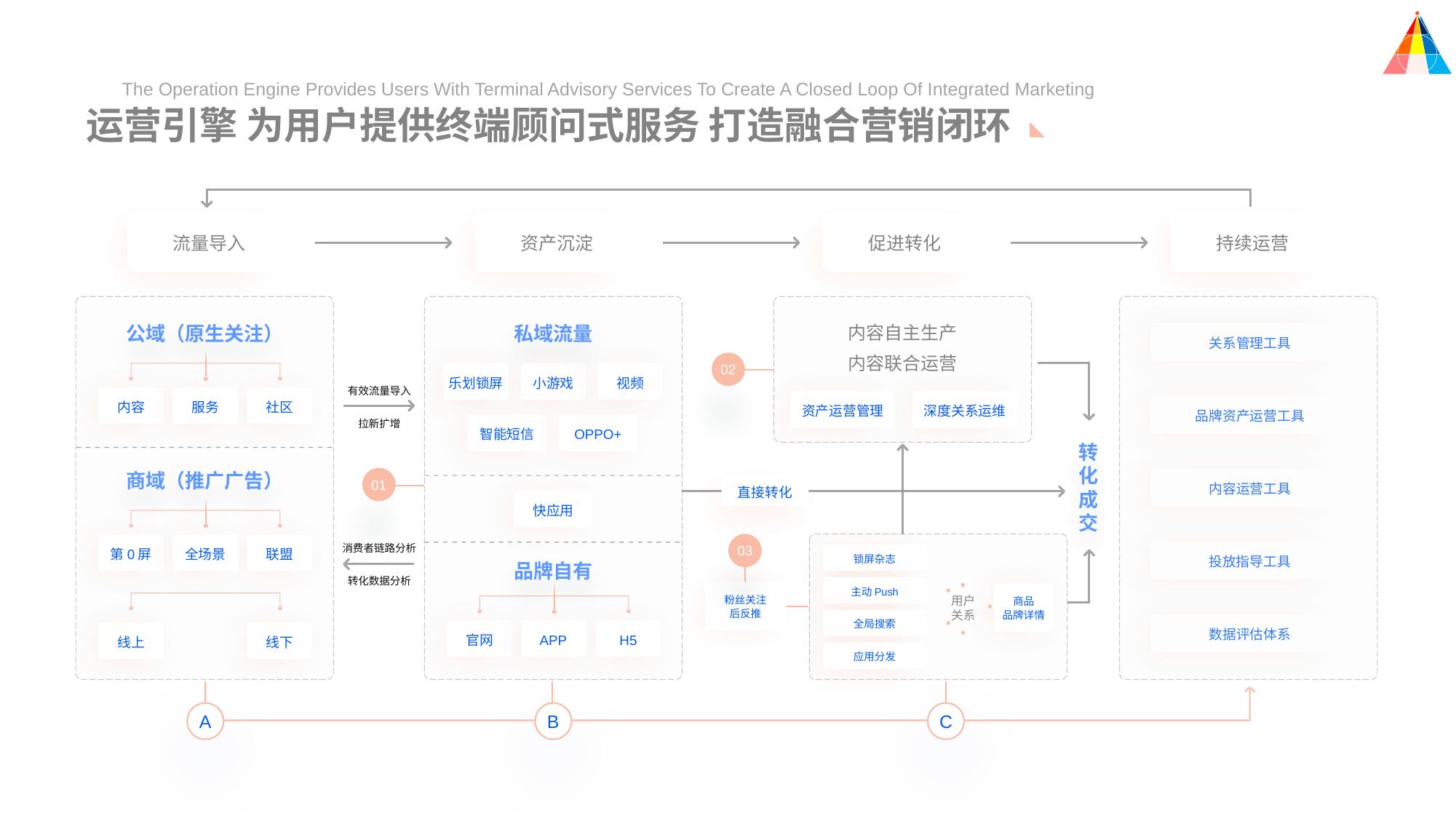

The Operation Engine Provides Users With Terminal Advisory Services To Create A Closed Loop Of Integrated Marketing
运营引擎 为用户提供终端顾问式服务 打造融合营销闭环

流量导入
资产沉淀
促进转化
持续运营

公域（原生关注）
私域流量
内容自主生产

关系管理工具

内容联合运营

02

乐划锁屏
小游戏
视频
有效流量导入

内容
服务
社区

资产运营管理
深度关系运维
品牌资产运营工具

拉新扩增
智能短信
OPPO+
转
化
成
交

商域（推广广告）

01
内容运营工具
直接转化

快应用

消费者链路分析

03
第0屏
全场景
联盟

锁屏杂志
投放指导工具

品牌自有

转化数据分析

主动Push

粉丝关注
后反推

用户
关系
商品
品牌详情

全局搜索

数据评估体系
官网
APP
H5

线上
线下

应用分发

A
B
C